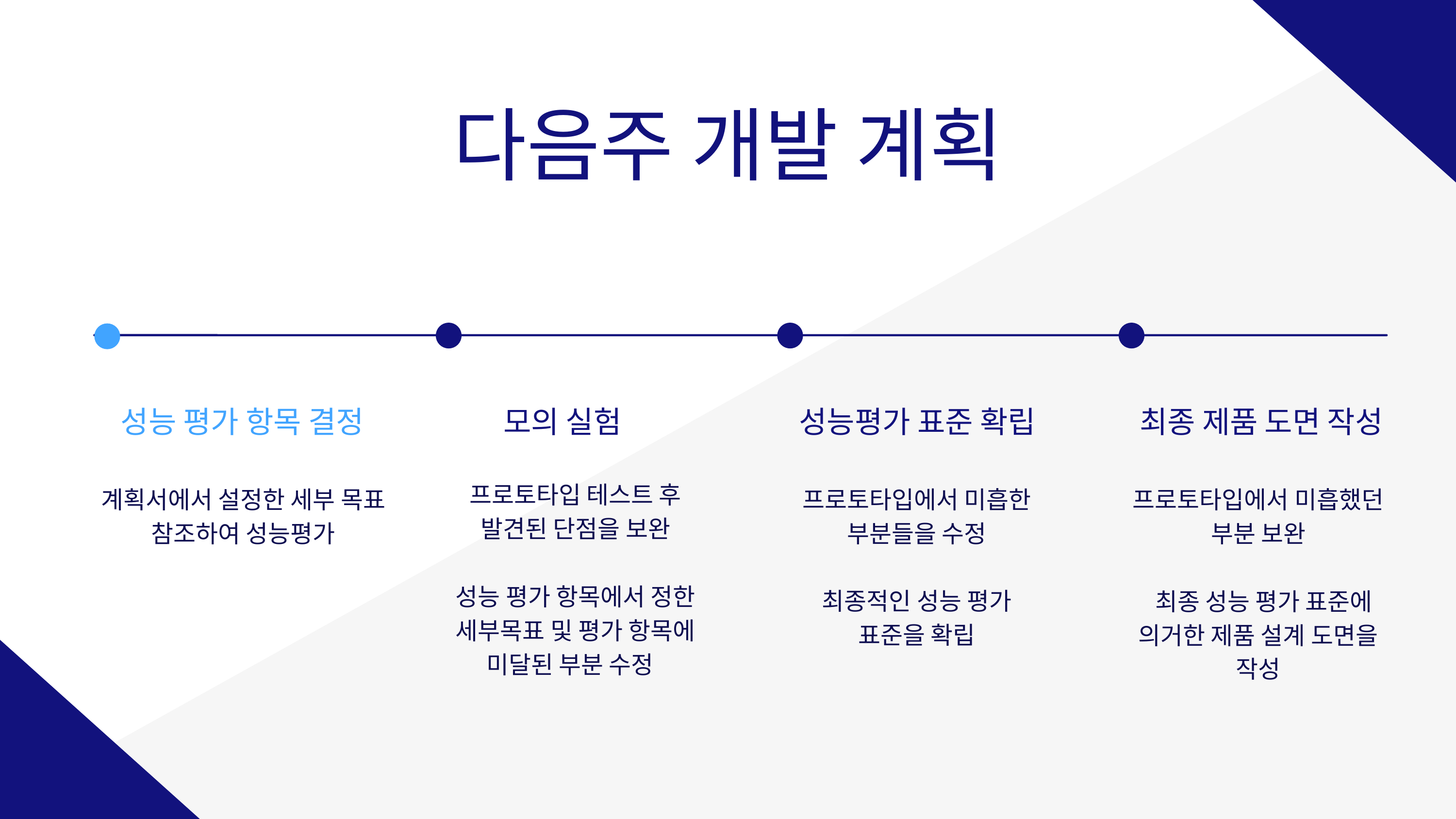

다음주 개발 계획

성능 평가 항목 결정
모의 실험
성능평가 표준 확립
최종 제품 도면 작성
프로토타입 테스트 후 발견된 단점을 보완

성능 평가 항목에서 정한 세부목표 및 평가 항목에 미달된 부분 수정

계획서에서 설정한 세부 목표 참조하여 성능평가

프로토타입에서 미흡한 부분들을 수정

최종적인 성능 평가 표준을 확립

프로토타입에서 미흡했던 부분 보완

 최종 성능 평가 표준에 의거한 제품 설계 도면을 작성